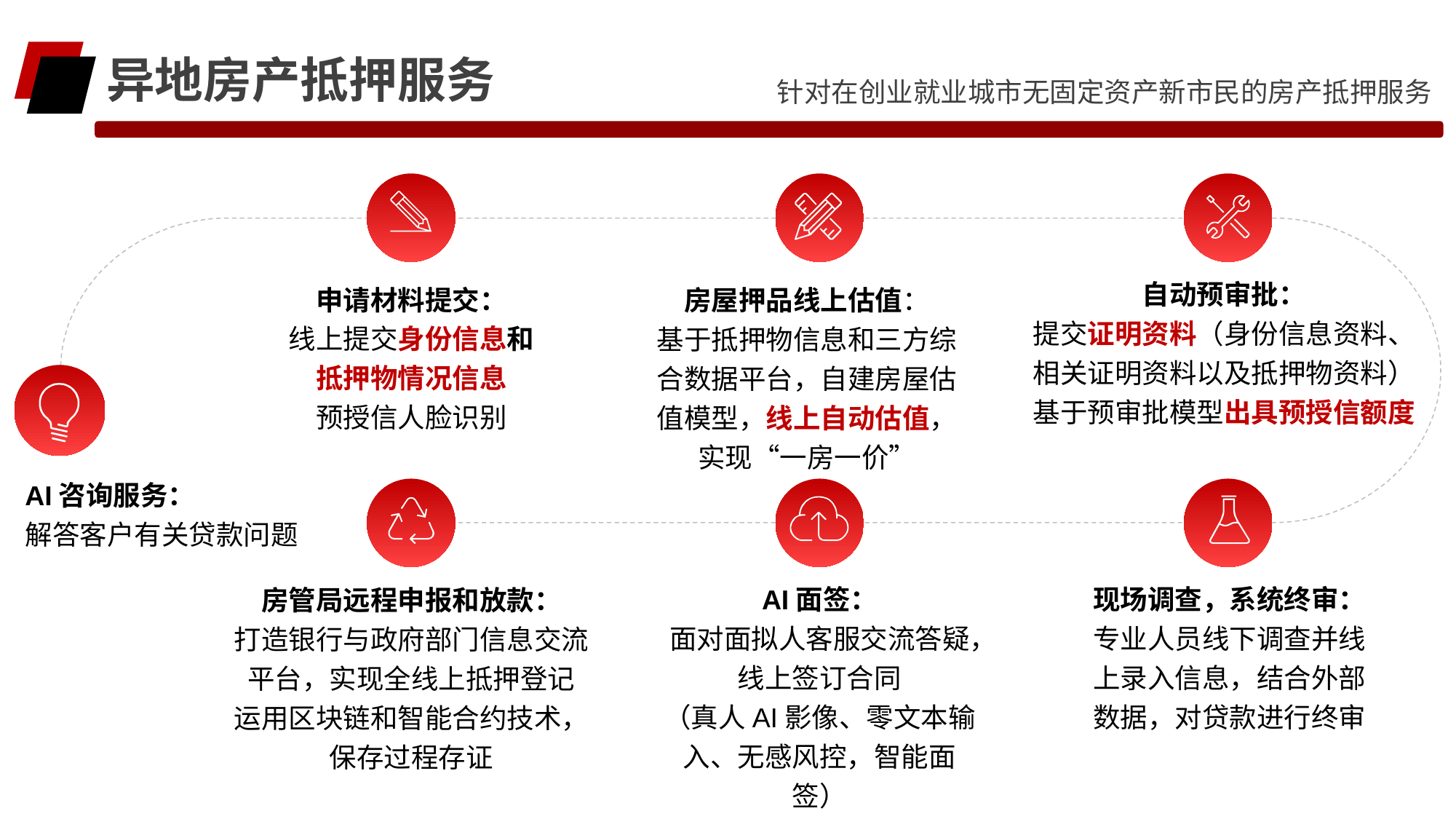

异地房产抵押服务
针对在创业就业城市无固定资产新市民的房产抵押服务

自动预审批：
提交证明资料（身份信息资料、相关证明资料以及抵押物资料）
基于预审批模型出具预授信额度
申请材料提交：
线上提交身份信息和抵押物情况信息
预授信人脸识别
房屋押品线上估值：
基于抵押物信息和三方综合数据平台，自建房屋估值模型，线上自动估值，实现“一房一价”
AI咨询服务：
解答客户有关贷款问题
AI面签：
面对面拟人客服交流答疑，线上签订合同
（真人AI影像、零文本输入、无感风控，智能面签）

现场调查，系统终审：
专业人员线下调查并线上录入信息，结合外部数据，对贷款进行终审
房管局远程申报和放款：
打造银行与政府部门信息交流平台，实现全线上抵押登记
运用区块链和智能合约技术，保存过程存证